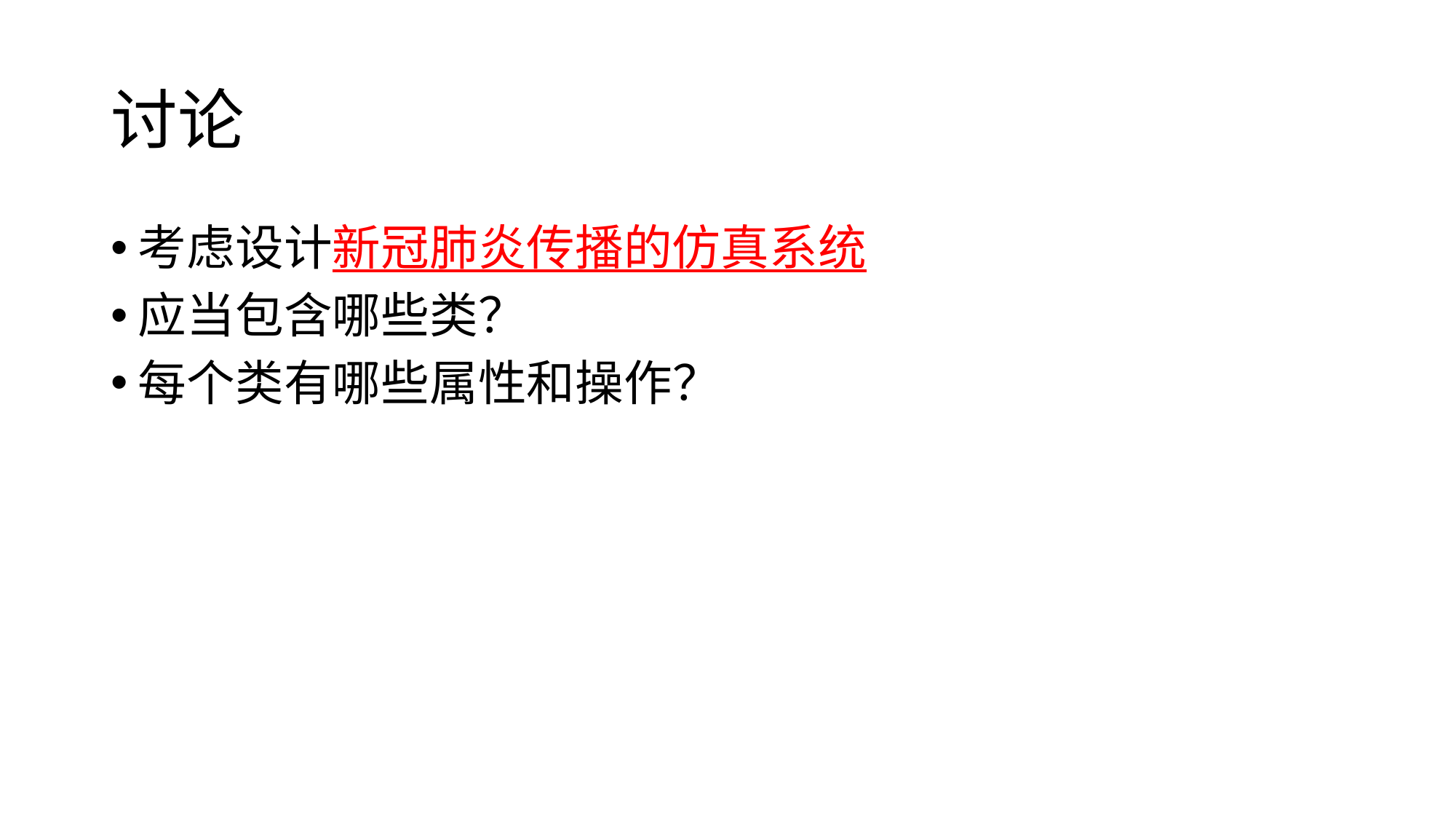

# 讨论
考虑设计新冠肺炎传播的仿真系统
应当包含哪些类？
每个类有哪些属性和操作？